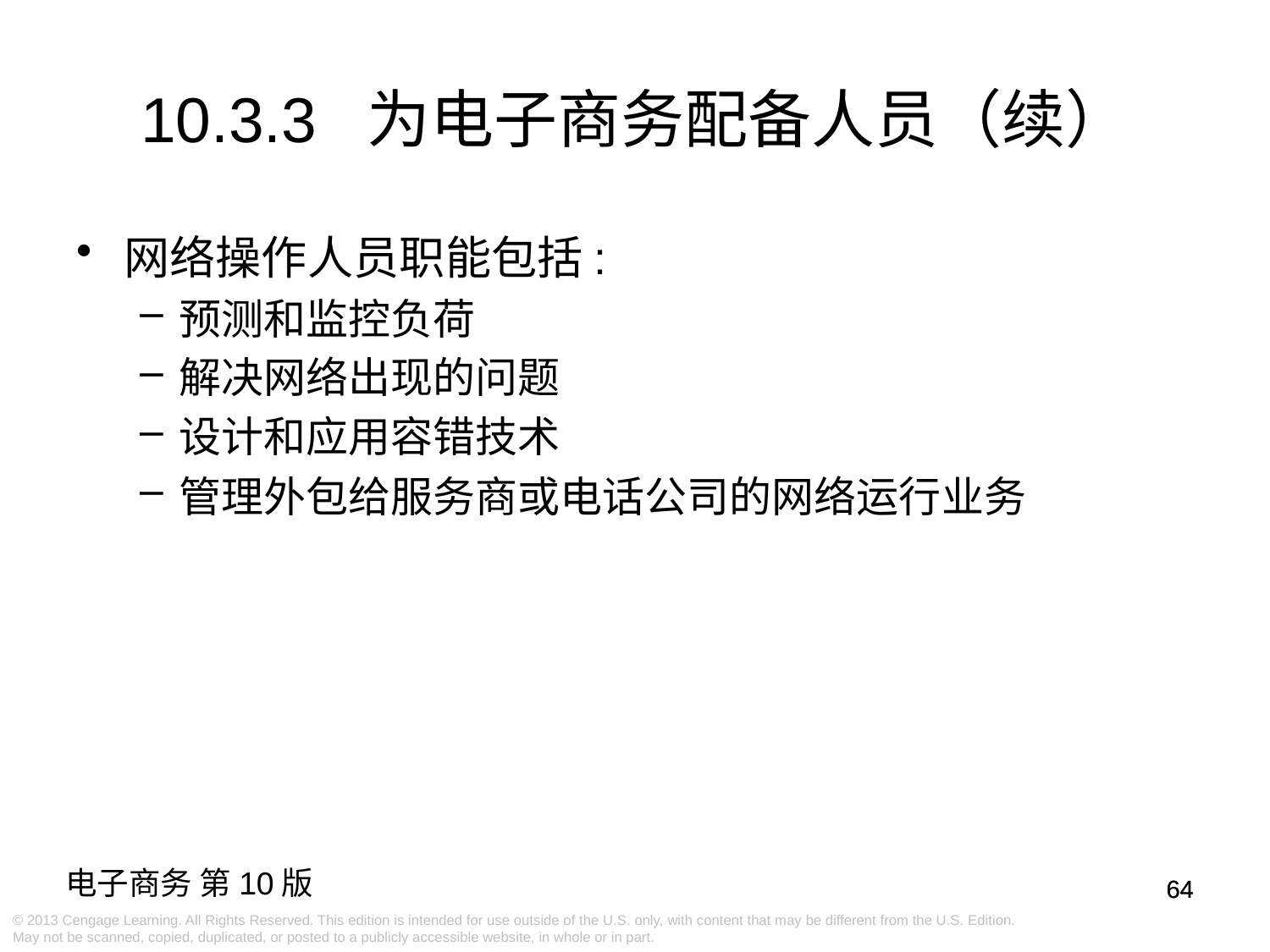

10.3.3  为电子商务配备人员（续）
网络操作人员职能包括:
预测和监控负荷
解决网络出现的问题
设计和应用容错技术
管理外包给服务商或电话公司的网络运行业务
64
64